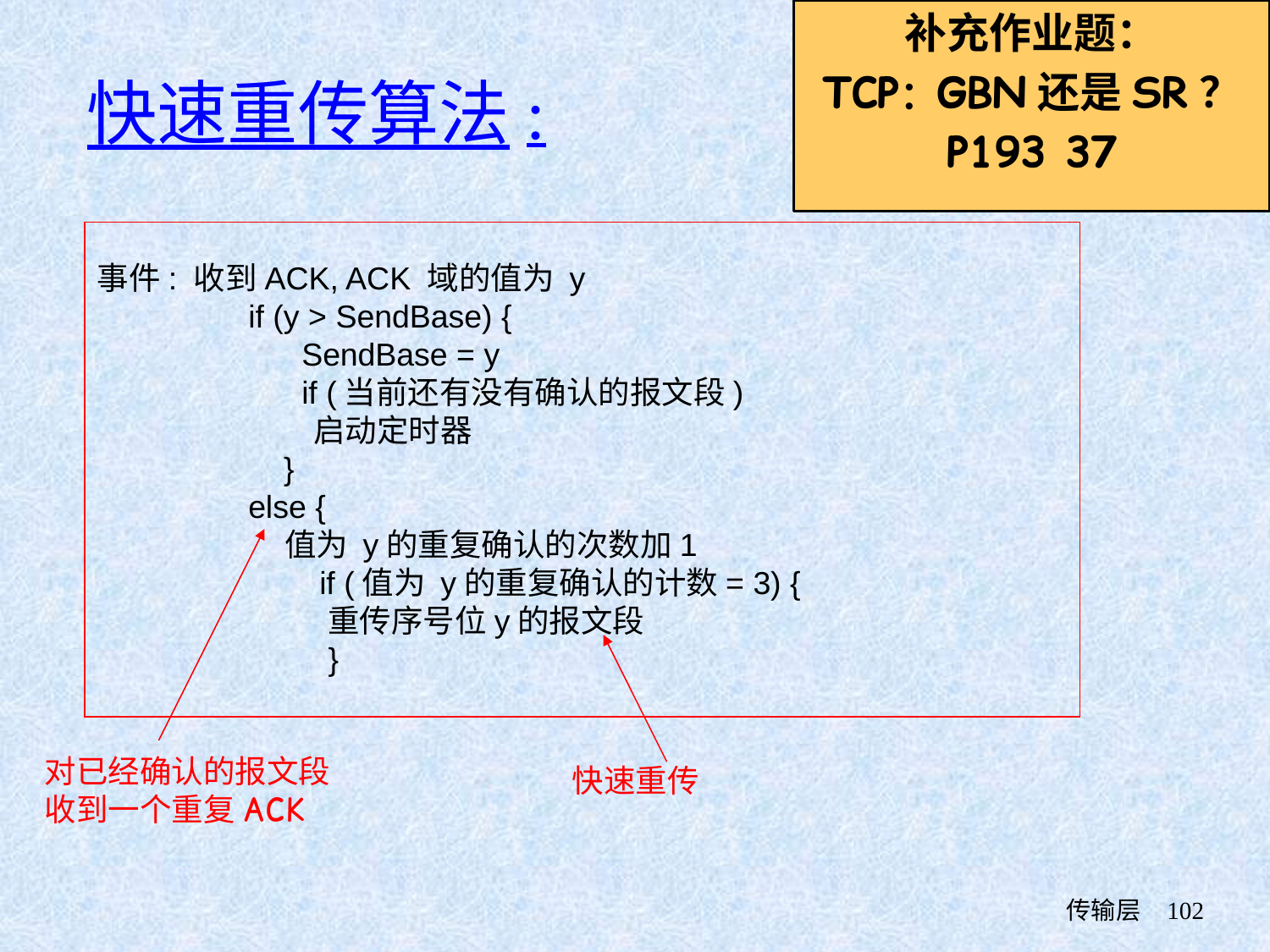

补充作业题：
TCP: GBN还是SR？
P193 37
# 快速重传算法:

事件: 收到ACK, ACK 域的值为 y
                 if (y > SendBase) {
                       SendBase = y
                       if (当前还有没有确认的报文段)
                             启动定时器
                     }
                 else {
                         值为 y的重复确认的次数加1
                         if (值为 y的重复确认的计数= 3) {
                               重传序号位y的报文段
                          }

对已经确认的报文段
收到一个重复ACK
快速重传
 传输层
102